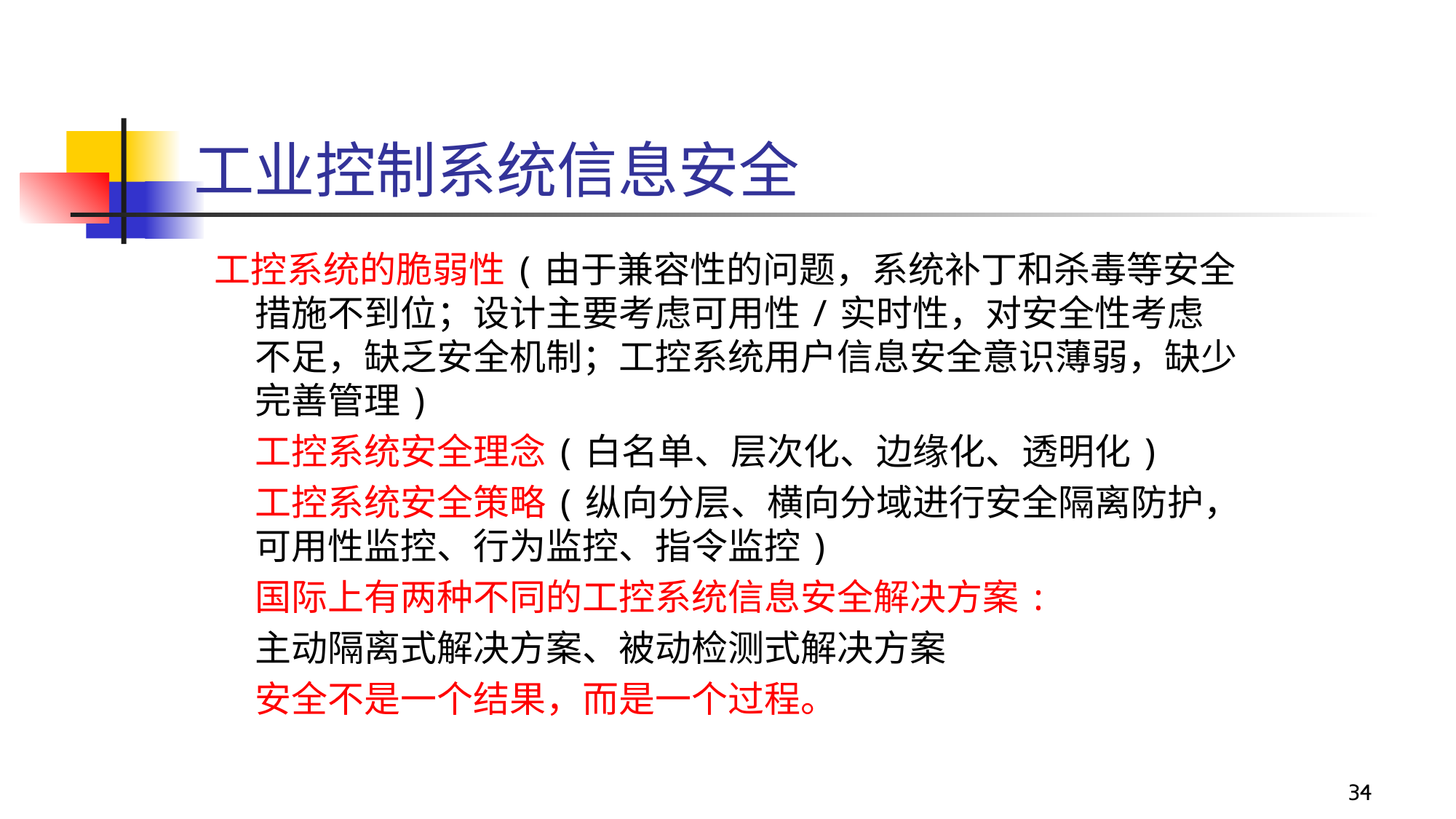

# 工业控制系统信息安全
工控系统的脆弱性(由于兼容性的问题，系统补丁和杀毒等安全措施不到位；设计主要考虑可用性/实时性，对安全性考虑不足，缺乏安全机制；工控系统用户信息安全意识薄弱，缺少完善管理)
	工控系统安全理念(白名单、层次化、边缘化、透明化)
	工控系统安全策略(纵向分层、横向分域进行安全隔离防护，可用性监控、行为监控、指令监控)
	国际上有两种不同的工控系统信息安全解决方案:
	主动隔离式解决方案、被动检测式解决方案
	安全不是一个结果，而是一个过程。
34